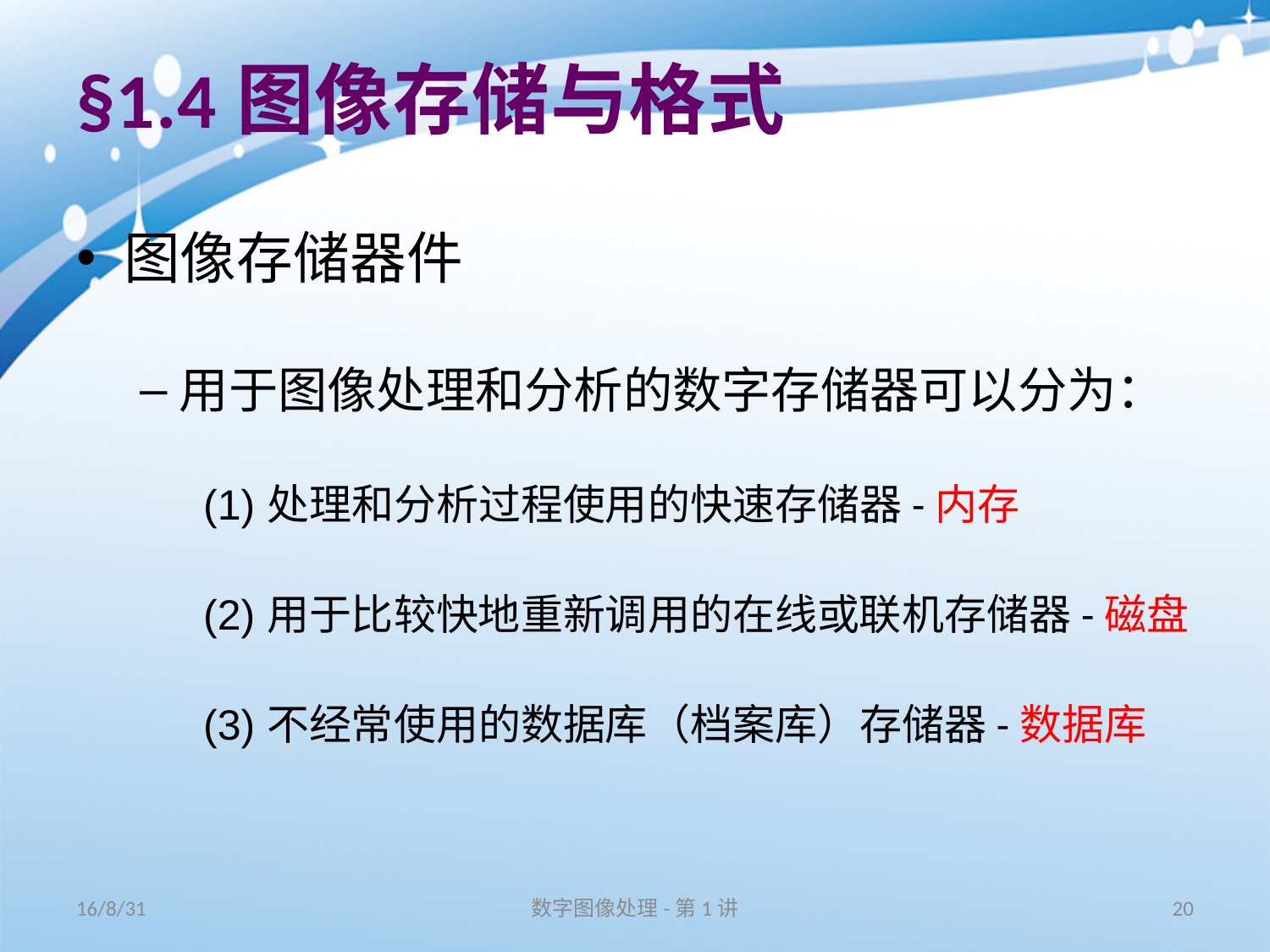

# §1.4图像存储与格式
图像存储器件
用于图像处理和分析的数字存储器可以分为：
处理和分析过程使用的快速存储器-内存
用于比较快地重新调用的在线或联机存储器-磁盘
不经常使用的数据库（档案库）存储器-数据库
16/8/31
数字图像处理-第1讲
20